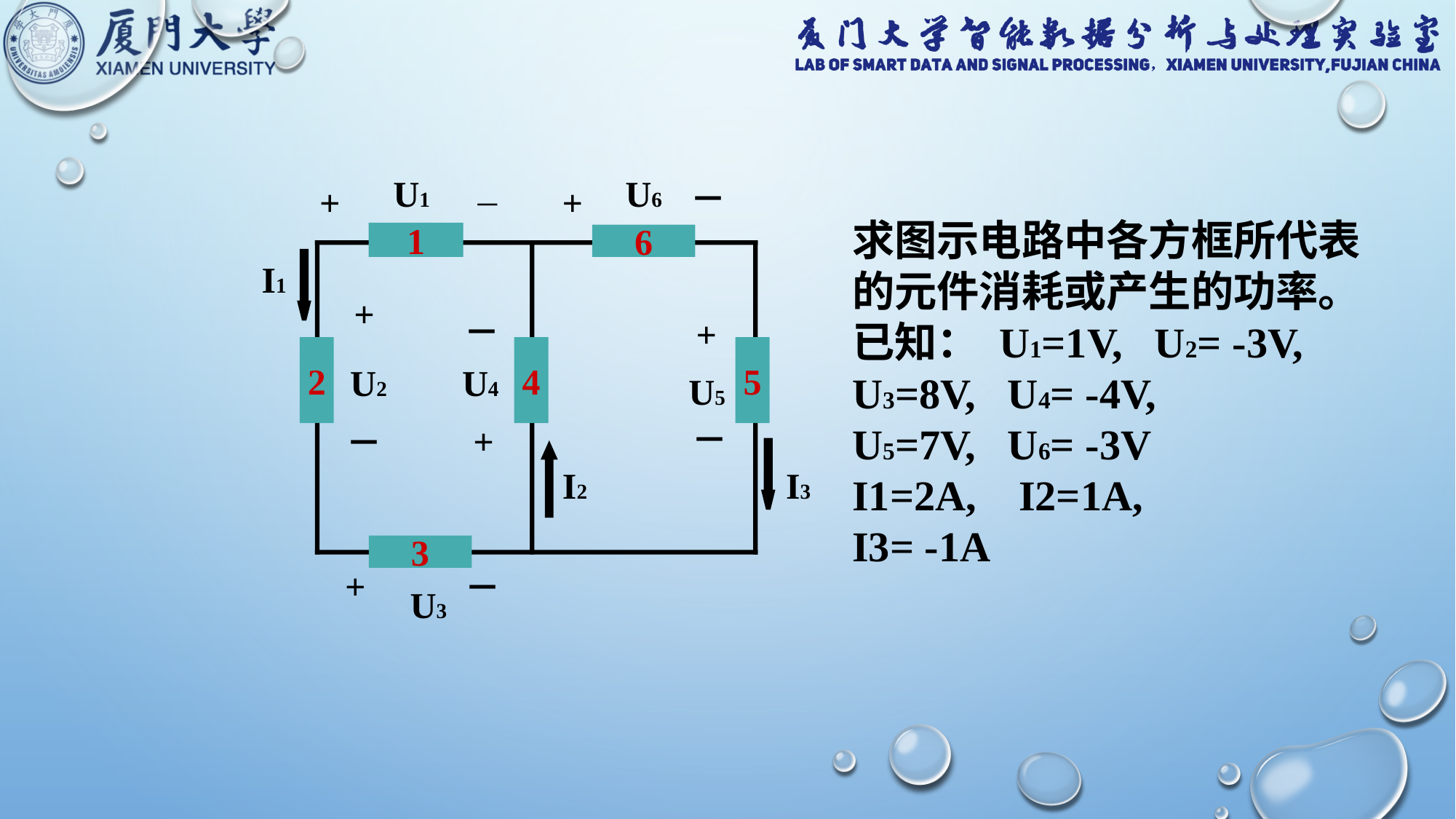

U1
U6
－
+
+
1
6

I1

+
－
+
2
4
5
U2
U4
U5
－
+
－

I2
I3
3

+
－
U3
－
求图示电路中各方框所代表的元件消耗或产生的功率。已知： U1=1V,   U2= -3V,
U3=8V,   U4= -4V,
U5=7V,   U6= -3V
I1=2A,    I2=1A,
I3= -1A
22